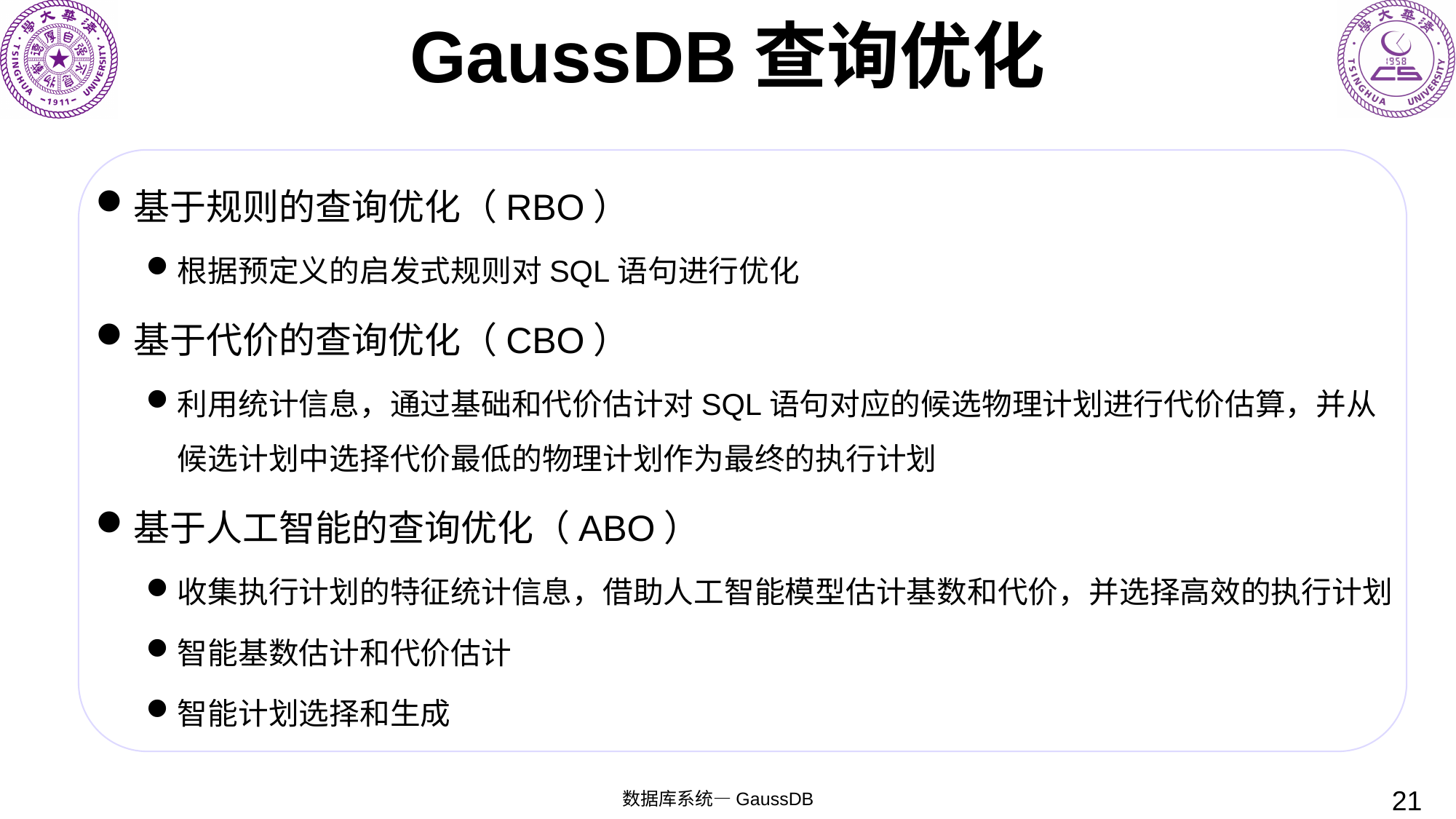

# GaussDB查询优化

基于规则的查询优化（RBO）
根据预定义的启发式规则对SQL语句进行优化
基于代价的查询优化（CBO）
利用统计信息，通过基础和代价估计对SQL语句对应的候选物理计划进行代价估算，并从候选计划中选择代价最低的物理计划作为最终的执行计划
基于人工智能的查询优化（ABO）
收集执行计划的特征统计信息，借助人工智能模型估计基数和代价，并选择高效的执行计划
智能基数估计和代价估计
智能计划选择和生成
21
数据库系统—GaussDB